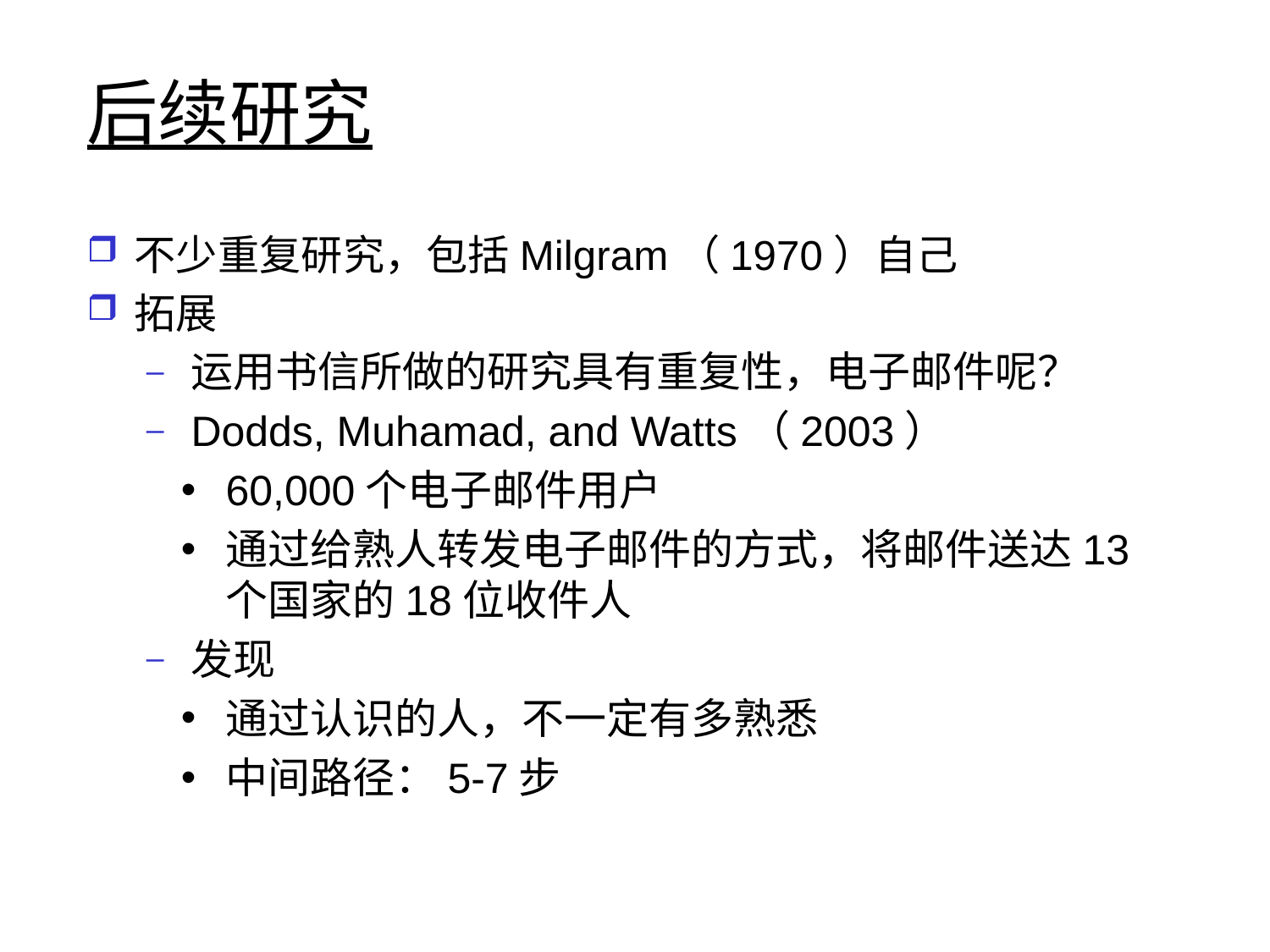

# 后续研究
不少重复研究，包括Milgram（1970）自己
拓展
运用书信所做的研究具有重复性，电子邮件呢？
Dodds, Muhamad, and Watts（2003）
60,000个电子邮件用户
通过给熟人转发电子邮件的方式，将邮件送达13个国家的18位收件人
发现
通过认识的人，不一定有多熟悉
中间路径：5-7步